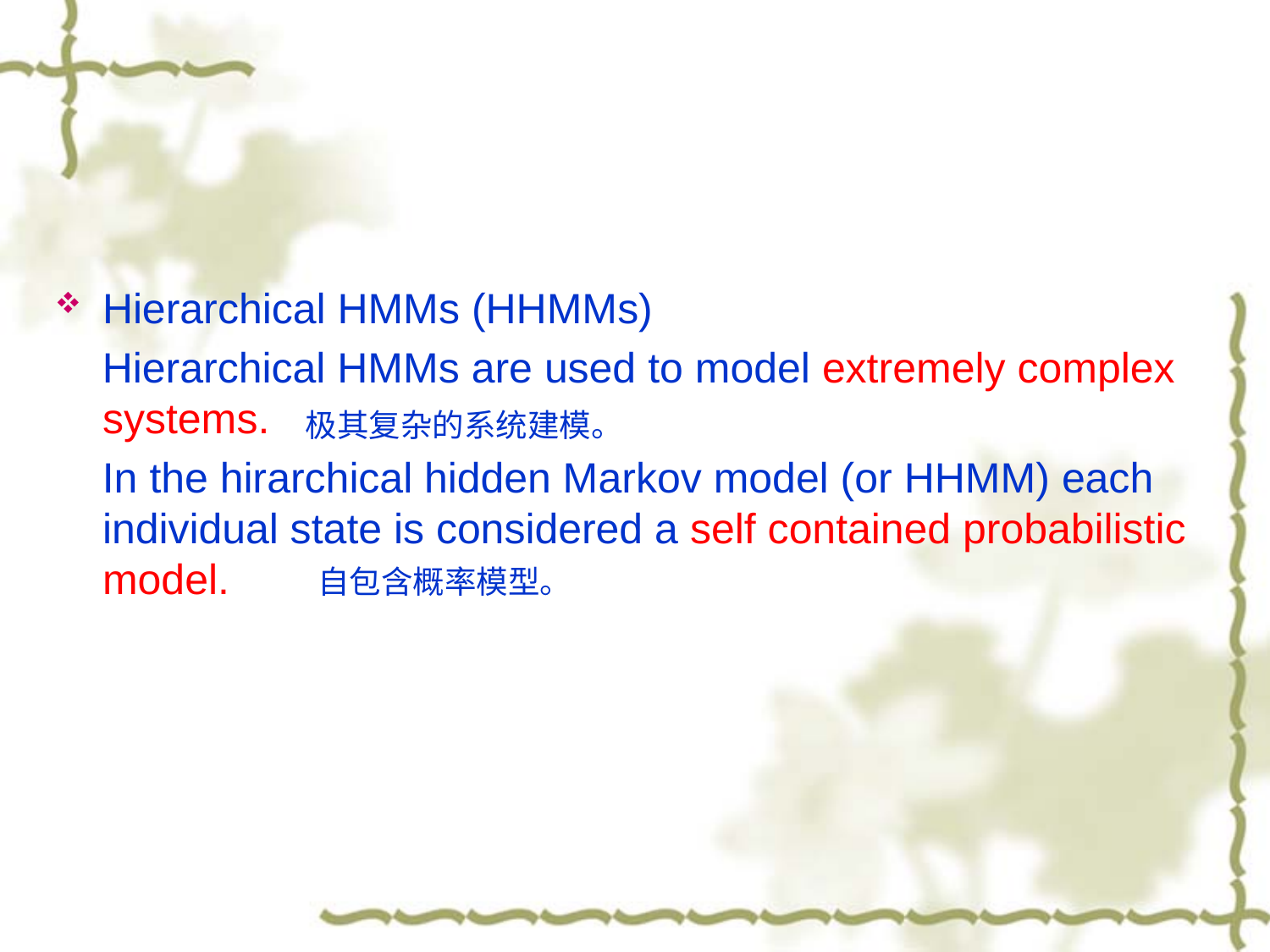

#
Hierarchical HMMs (HHMMs)
    Hierarchical HMMs are used to model extremely complex systems.
    In the hirarchical hidden Markov model (or HHMM) each individual state is considered a self contained probabilistic model.
极其复杂的系统建模。
自包含概率模型。